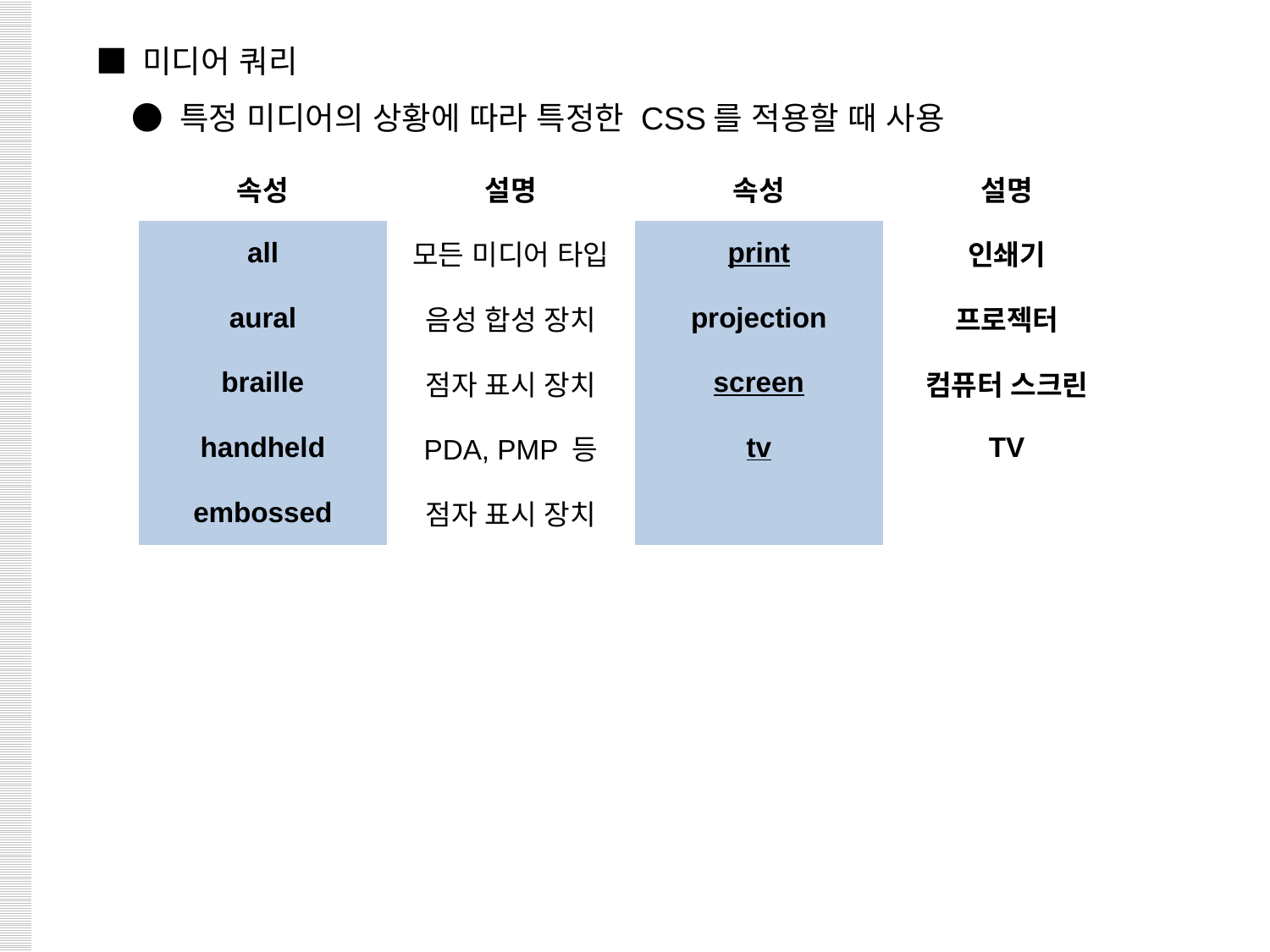

■ 미디어 쿼리
    ● 특정 미디어의 상황에 따라 특정한 CSS를 적용할 때 사용
| 속성 | 설명 | 속성 | 설명 |
| --- | --- | --- | --- |
| all | 모든 미디어 타입 | print | 인쇄기 |
| aural | 음성 합성 장치 | projection | 프로젝터 |
| braille | 점자 표시 장치 | screen | 컴퓨터 스크린 |
| handheld | PDA, PMP 등 | tv | TV |
| embossed | 점자 표시 장치 |  |  |